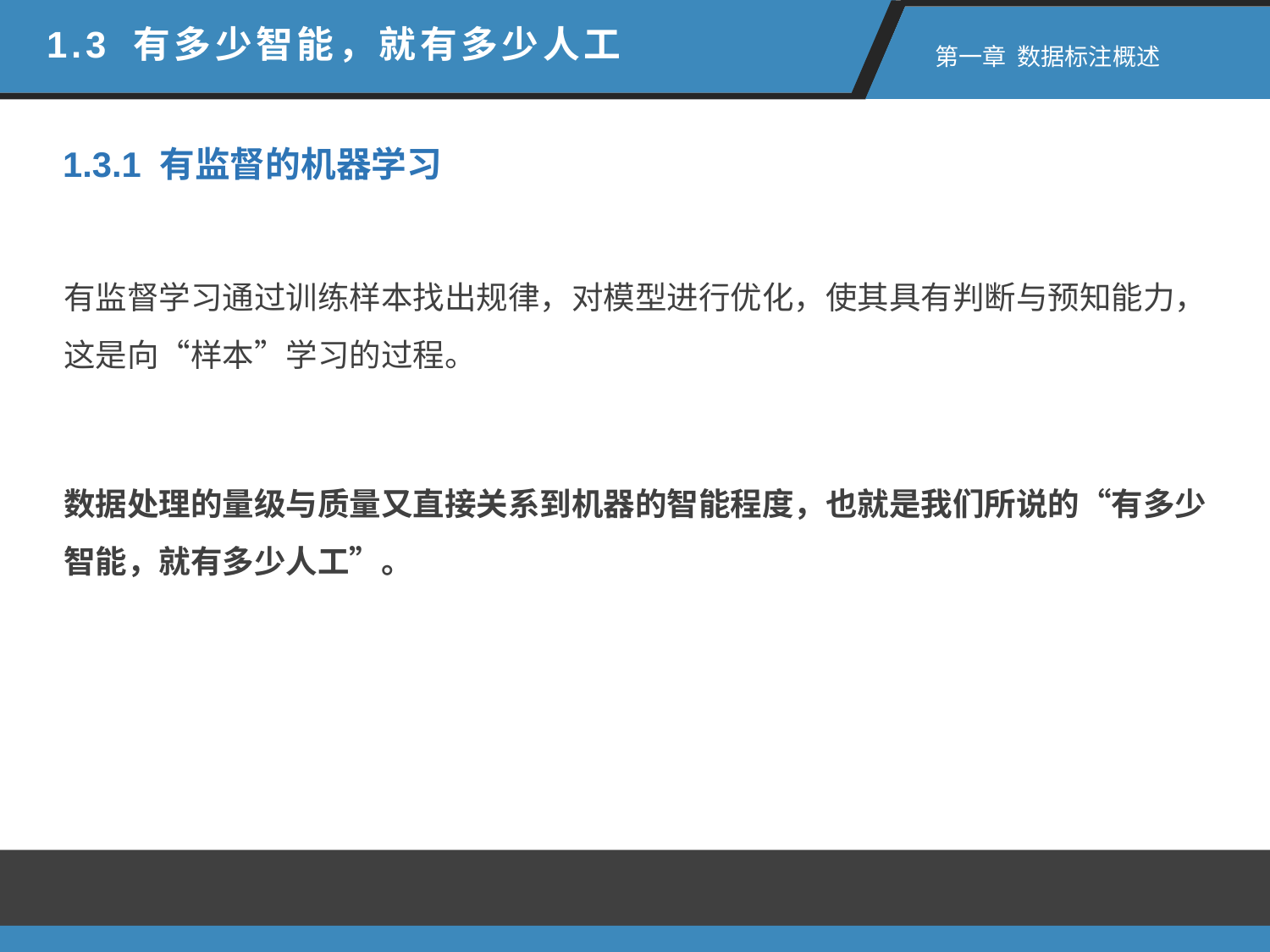

1.3 有多少智能，就有多少人工
  第一章  数据标注概述
1.3.1 有监督的机器学习
有监督学习通过训练样本找出规律，对模型进行优化，使其具有判断与预知能力，这是向“样本”学习的过程。

数据处理的量级与质量又直接关系到机器的智能程度，也就是我们所说的“有多少智能，就有多少人工”。